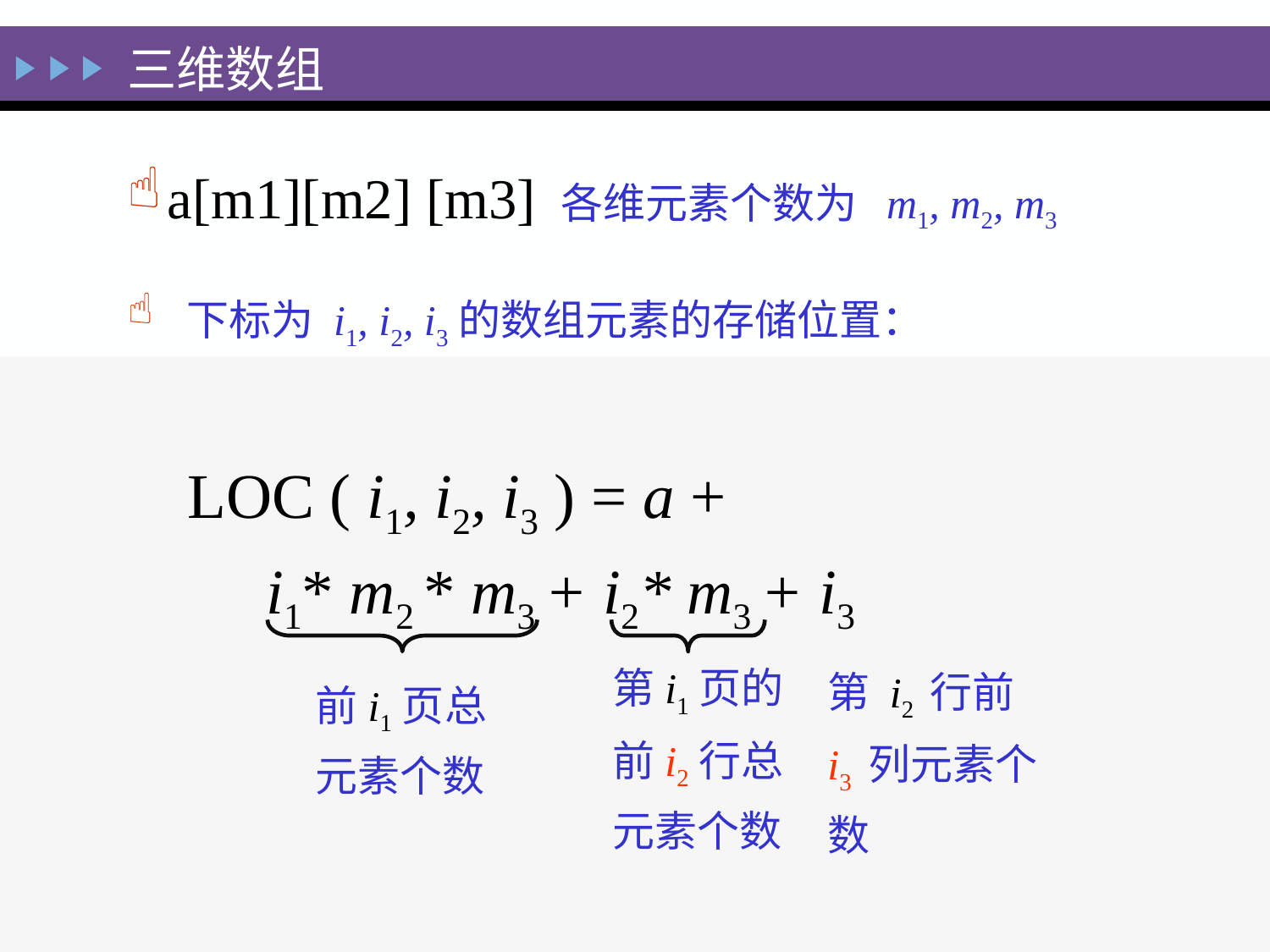

三维数组
a[m1][m2] [m3] 各维元素个数为  m1, m2, m3

 下标为 i1, i2, i3的数组元素的存储位置：

LOC ( i1, i2, i3 ) = a +
　i1* m2 * m3 + i2* m3 + i3

第i1页的
前i2行总元素个数
第 i2 行前 i3 列元素个数
前i1页总
元素个数